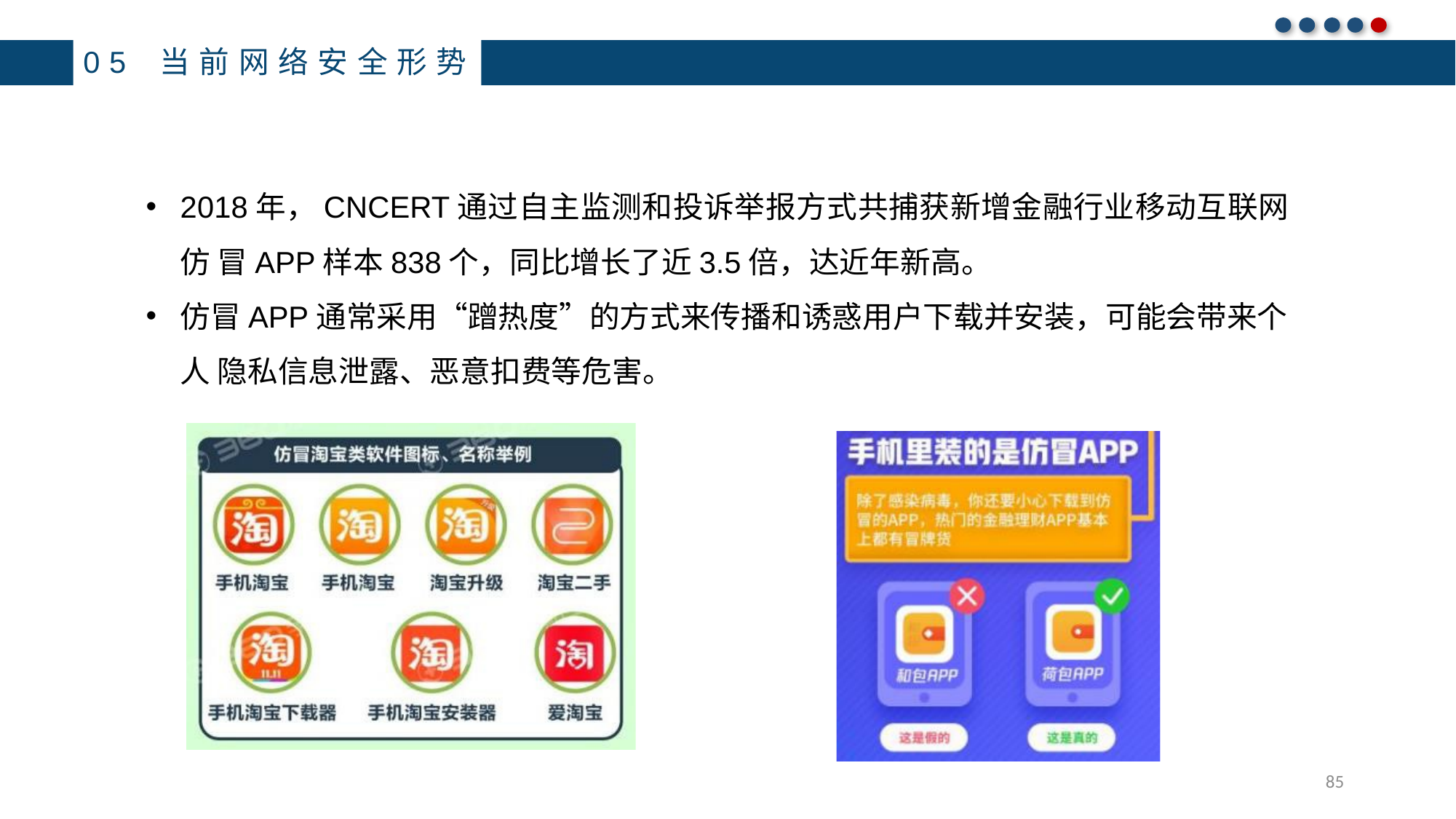

05 当前网络安全形势

2018年，CNCERT通过自主监测和投诉举报方式共捕获新增金融行业移动互联网仿 冒APP样本838个，同比增长了近3.5倍，达近年新高。
仿冒APP通常采用“蹭热度”的方式来传播和诱惑用户下载并安装，可能会带来个人 隐私信息泄露、恶意扣费等危害。

85